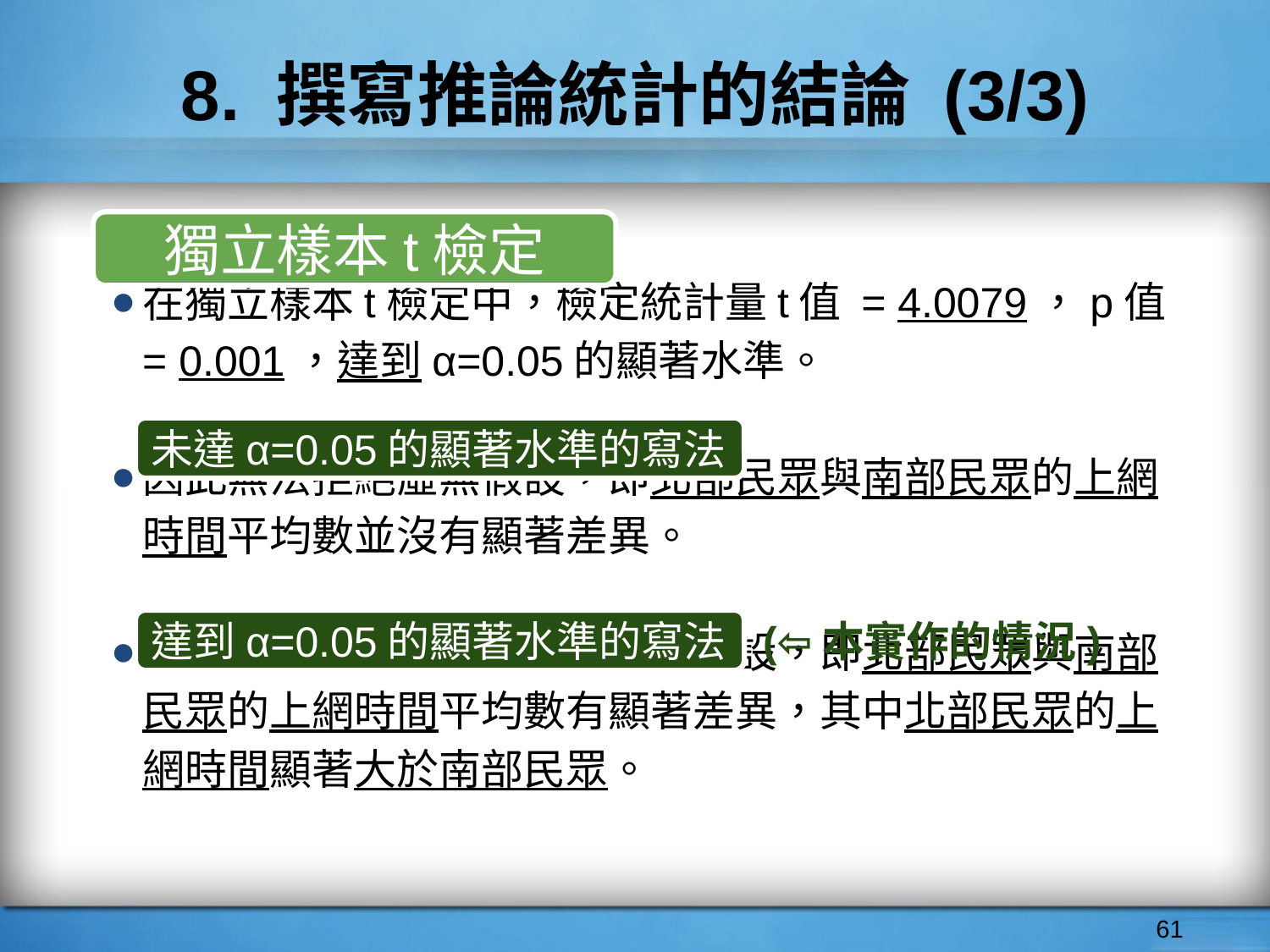

# 8. 撰寫推論統計的結論 (3/3)

在獨立樣本t檢定中，檢定統計量t值 = 4.0079，p值 = 0.001，達到α=0.05的顯著水準。

因此無法拒絕虛無假設，即北部民眾與南部民眾的上網時間平均數並沒有顯著差異。

因此拒絕虛無假設，接受對立假設，即北部民眾與南部民眾的上網時間平均數有顯著差異，其中北部民眾的上網時間顯著大於南部民眾。
獨立樣本t檢定
未達α=0.05的顯著水準的寫法
達到α=0.05的顯著水準的寫法
(⇦本實作的情況)
61